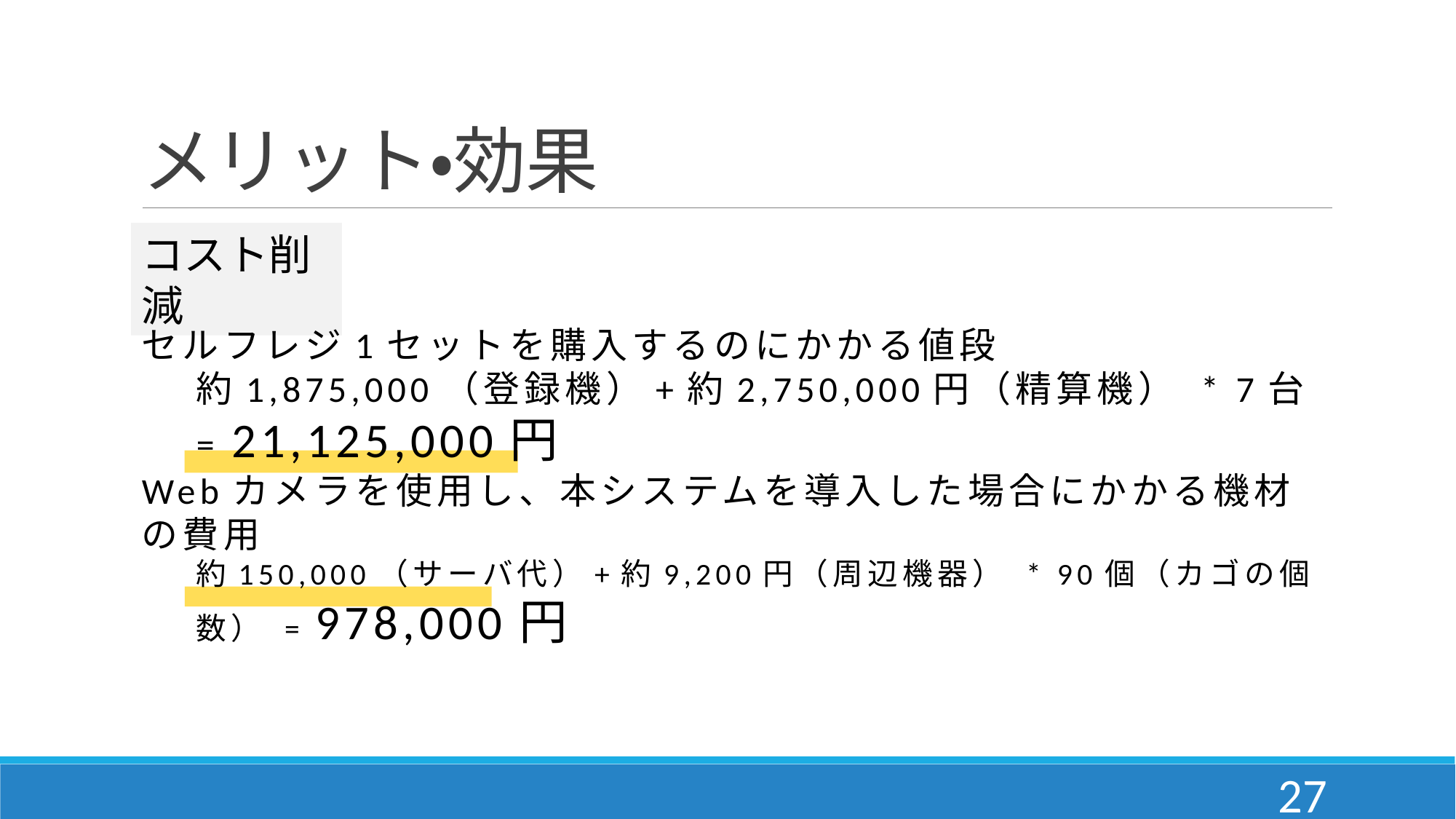

# メリット・効果
コスト削減
セルフレジ1セットを購入するのにかかる値段
約1,875,000（登録機）+約2,750,000円（精算機） * 7台 = 21,125,000円
Webカメラを使用し、本システムを導入した場合にかかる機材の費用
約150,000（サーバ代）+約9,200円（周辺機器） * 90個（カゴの個数） = 978,000円

27